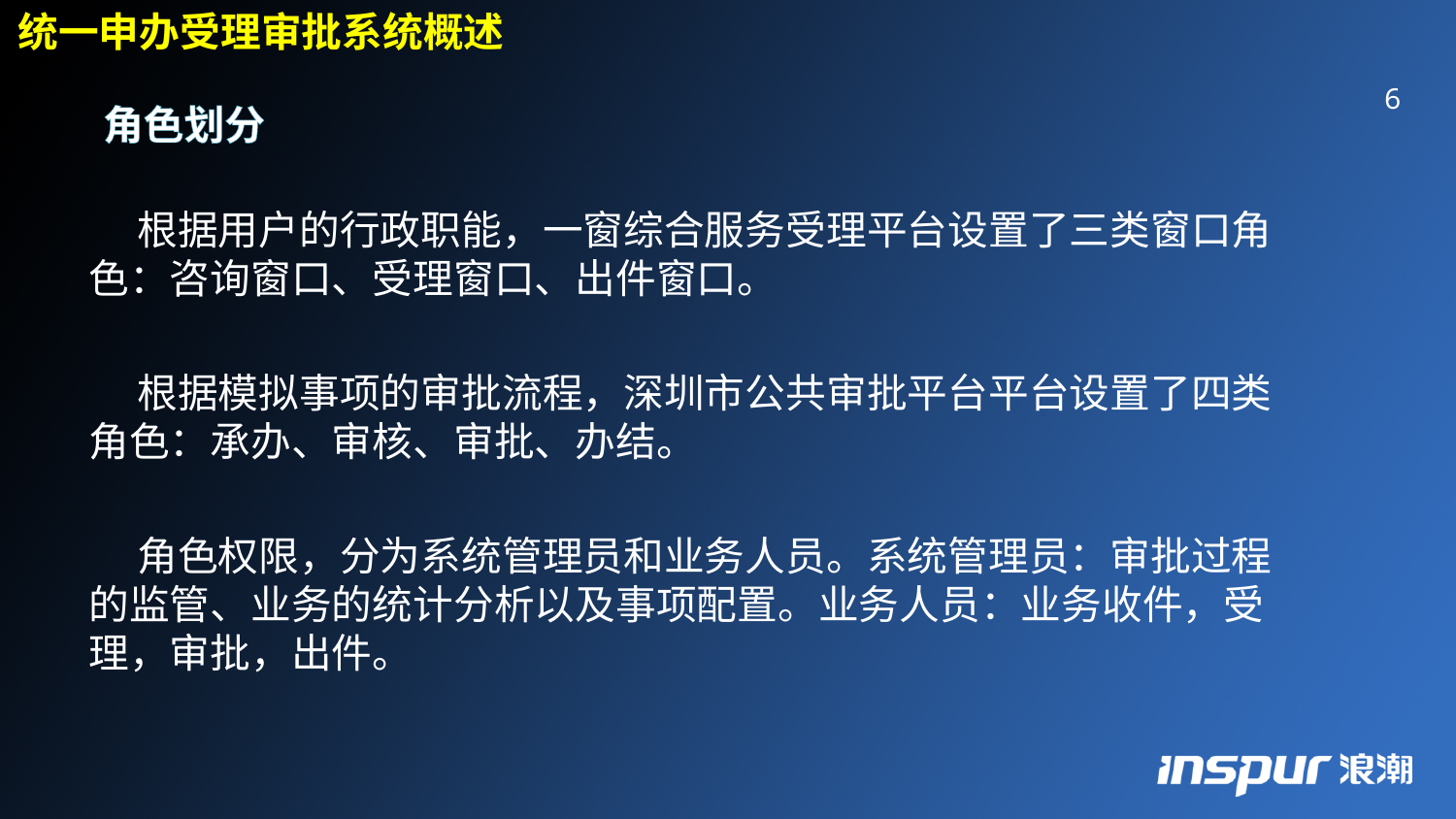

统一申办受理审批系统概述
 角色划分
根据用户的行政职能，一窗综合服务受理平台设置了三类窗口角色：咨询窗口、受理窗口、出件窗口。
根据模拟事项的审批流程，深圳市公共审批平台平台设置了四类角色：承办、审核、审批、办结。
角色权限，分为系统管理员和业务人员。系统管理员：审批过程的监管、业务的统计分析以及事项配置。业务人员：业务收件，受理，审批，出件。